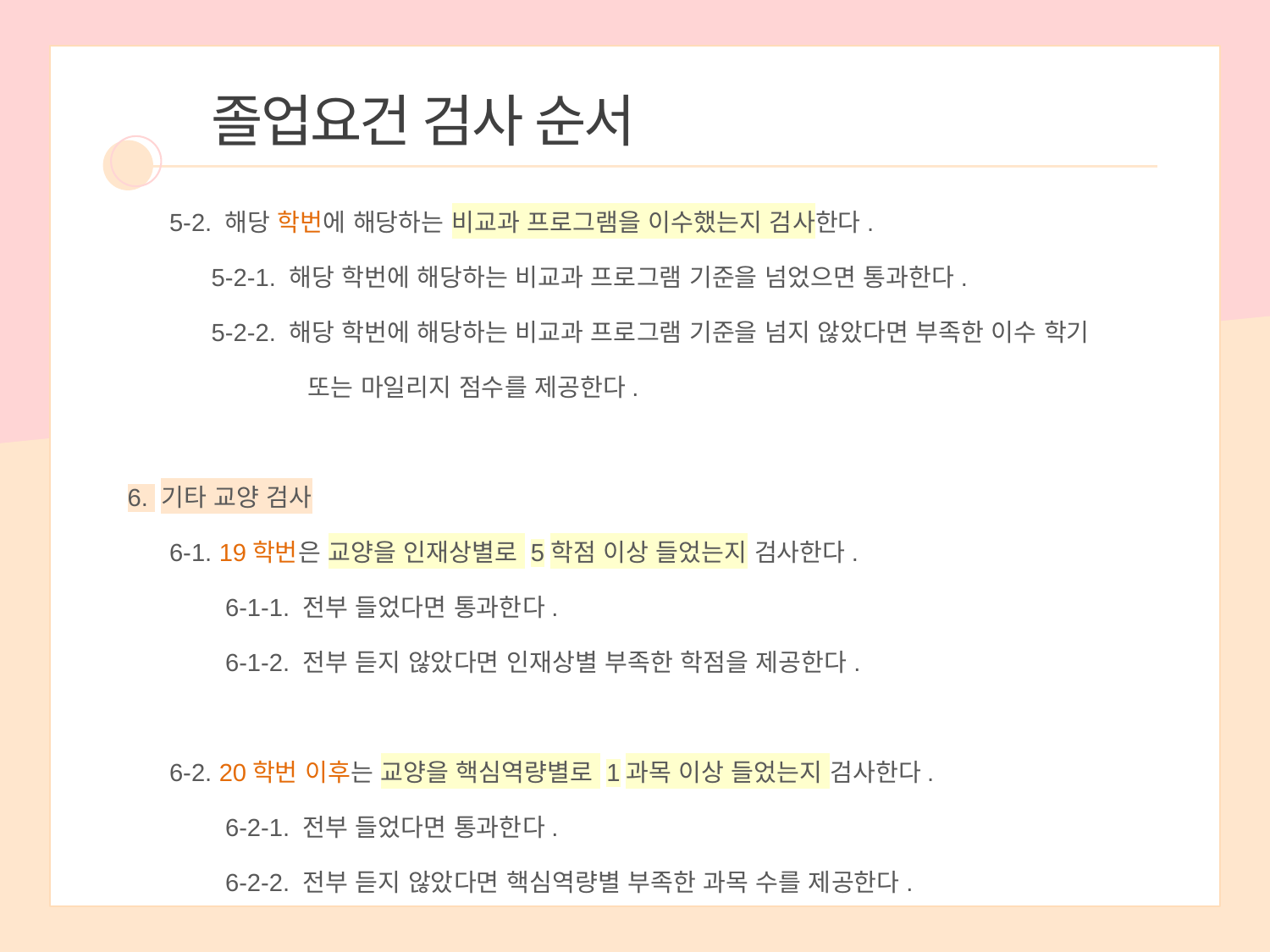

졸업요건 검사 순서
      5-2. 해당 학번에 해당하는 비교과 프로그램을 이수했는지 검사한다.
            5-2-1. 해당 학번에 해당하는 비교과 프로그램 기준을 넘었으면 통과한다.
            5-2-2. 해당 학번에 해당하는 비교과 프로그램 기준을 넘지 않았다면 부족한 이수 학기
                         또는 마일리지 점수를 제공한다.

6. 기타 교양 검사
      6-1. 19학번은 교양을 인재상별로 5학점 이상 들었는지 검사한다.
              6-1-1. 전부 들었다면 통과한다.
              6-1-2. 전부 듣지 않았다면 인재상별 부족한 학점을 제공한다.

      6-2. 20학번 이후는 교양을 핵심역량별로 1과목 이상 들었는지 검사한다.
              6-2-1. 전부 들었다면 통과한다.
              6-2-2. 전부 듣지 않았다면 핵심역량별 부족한 과목 수를 제공한다.